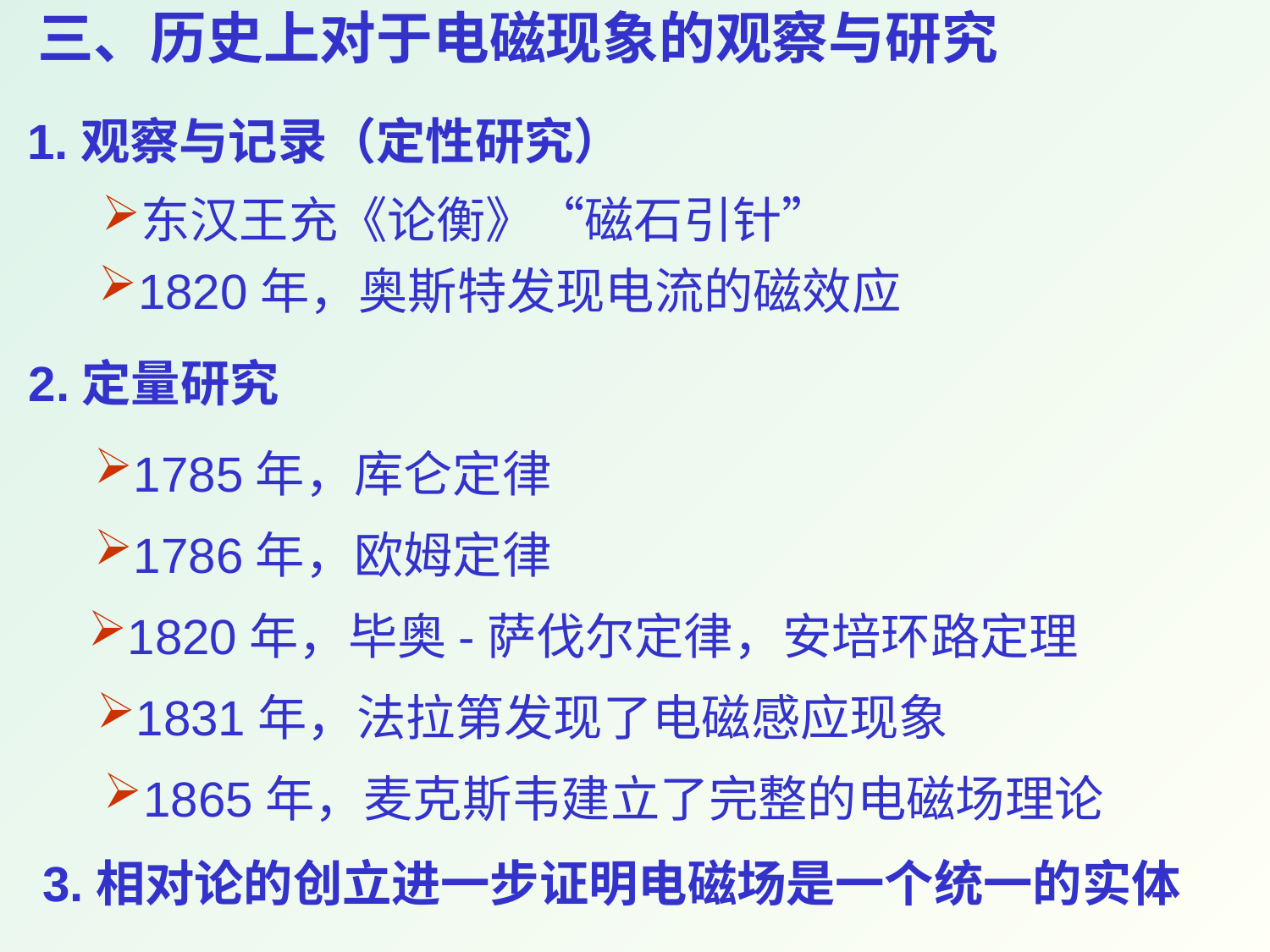

三、历史上对于电磁现象的观察与研究
1.观察与记录（定性研究）
东汉王充《论衡》“磁石引针”
1820年，奥斯特发现电流的磁效应
2.定量研究
1785年，库仑定律
1786年，欧姆定律
1820年，毕奥-萨伐尔定律，安培环路定理
1831年，法拉第发现了电磁感应现象
1865年，麦克斯韦建立了完整的电磁场理论
3.相对论的创立进一步证明电磁场是一个统一的实体